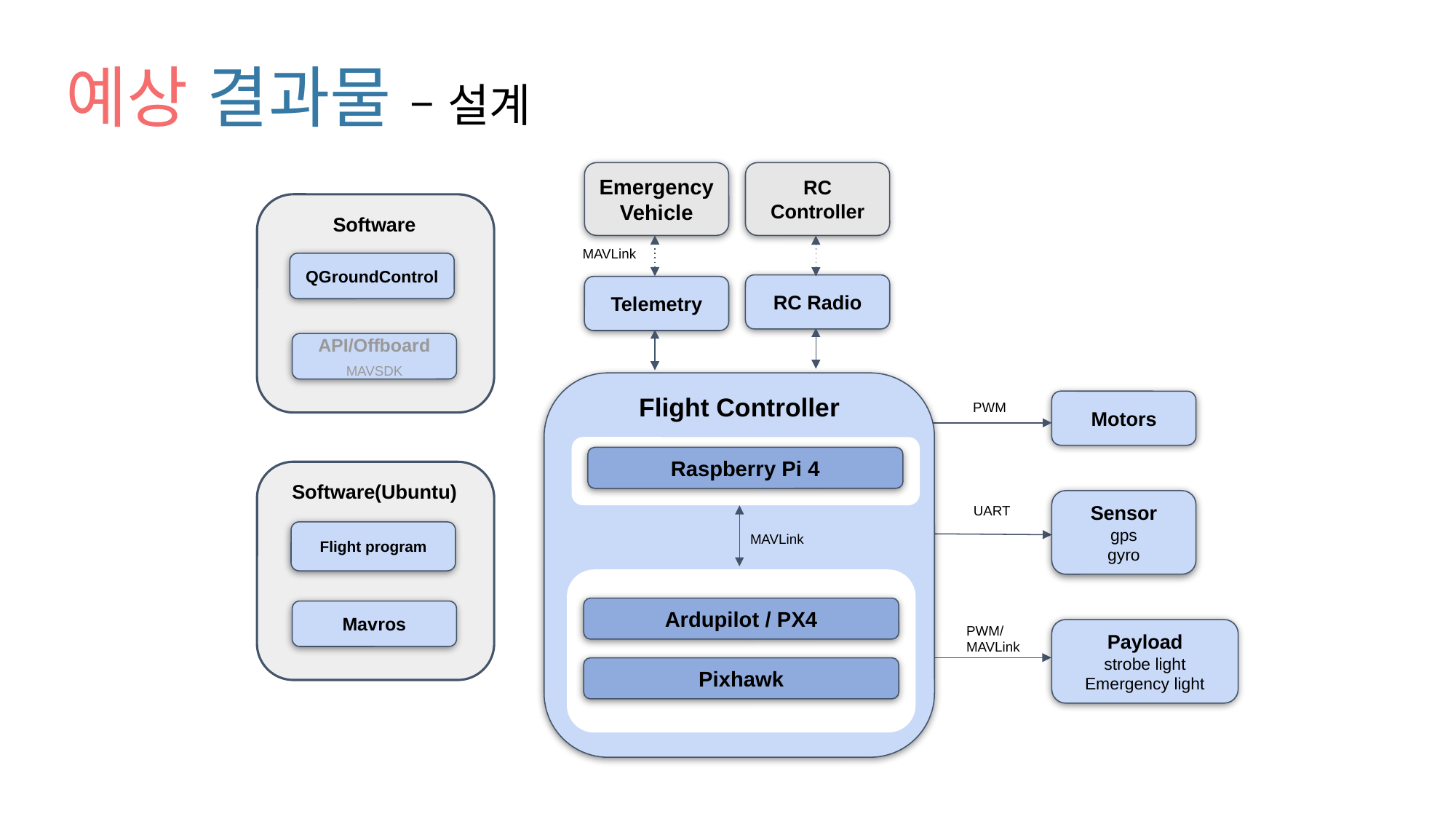

# 예상 결과물 – 설계
Emergency
Vehicle
RC
Controller
MAVLink
RC Radio
Telemetry

Software
API/Offboard

MAVSDK
QGroundControl
Flight Controller

PWM
Motors
Raspberry Pi 4

Software(Ubuntu)
Mavros
Sensor
gps
gyro
UART
Flight program
MAVLink
Ardupilot / PX4
PWM/
MAVLink
Payload
strobe light
Emergency light
Pixhawk